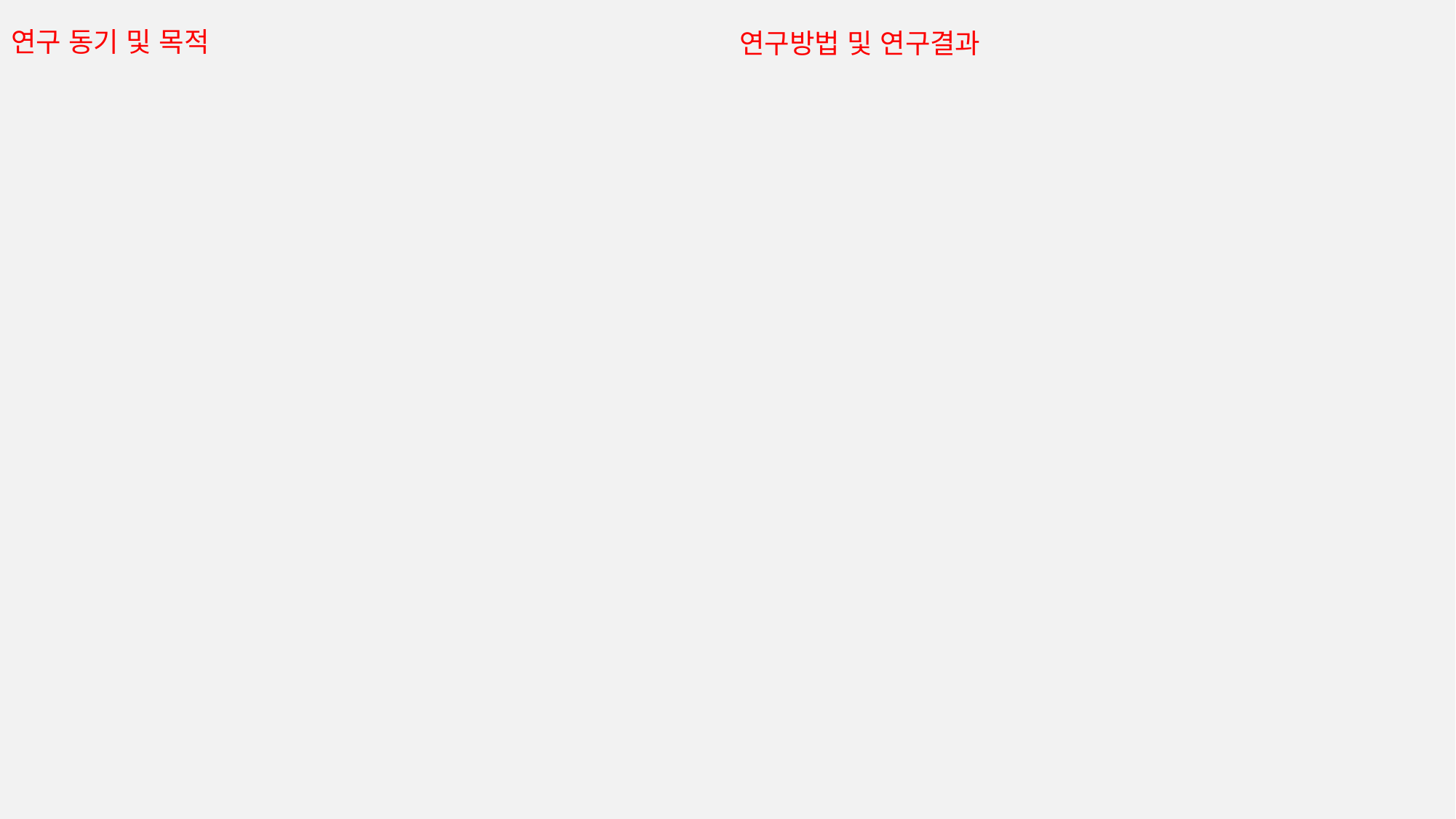

연구 동기 및 목적
연구방법 및 연구결과